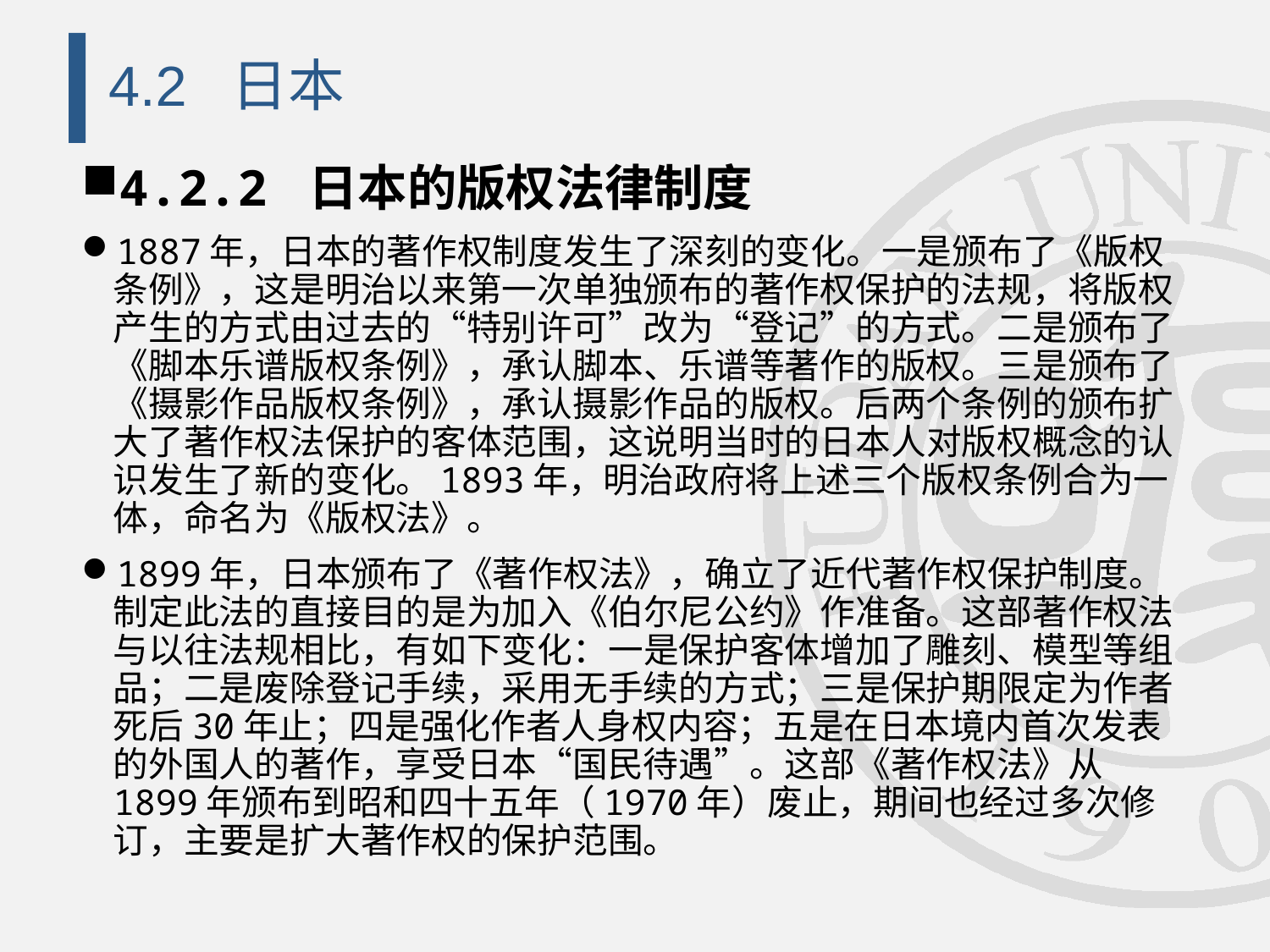

# 4.2  日本
4.2.2 日本的版权法律制度
1887年，日本的著作权制度发生了深刻的变化。一是颁布了《版权条例》，这是明治以来第一次单独颁布的著作权保护的法规，将版权产生的方式由过去的“特别许可”改为“登记”的方式。二是颁布了《脚本乐谱版权条例》，承认脚本、乐谱等著作的版权。三是颁布了《摄影作品版权条例》，承认摄影作品的版权。后两个条例的颁布扩大了著作权法保护的客体范围，这说明当时的日本人对版权概念的认识发生了新的变化。1893年，明治政府将上述三个版权条例合为一体，命名为《版权法》。
1899年，日本颁布了《著作权法》，确立了近代著作权保护制度。制定此法的直接目的是为加入《伯尔尼公约》作准备。这部著作权法与以往法规相比，有如下变化：一是保护客体增加了雕刻、模型等组品；二是废除登记手续，采用无手续的方式；三是保护期限定为作者死后30年止；四是强化作者人身权内容；五是在日本境内首次发表的外国人的著作，享受日本“国民待遇”。这部《著作权法》从1899年颁布到昭和四十五年（1970年）废止，期间也经过多次修订，主要是扩大著作权的保护范围。